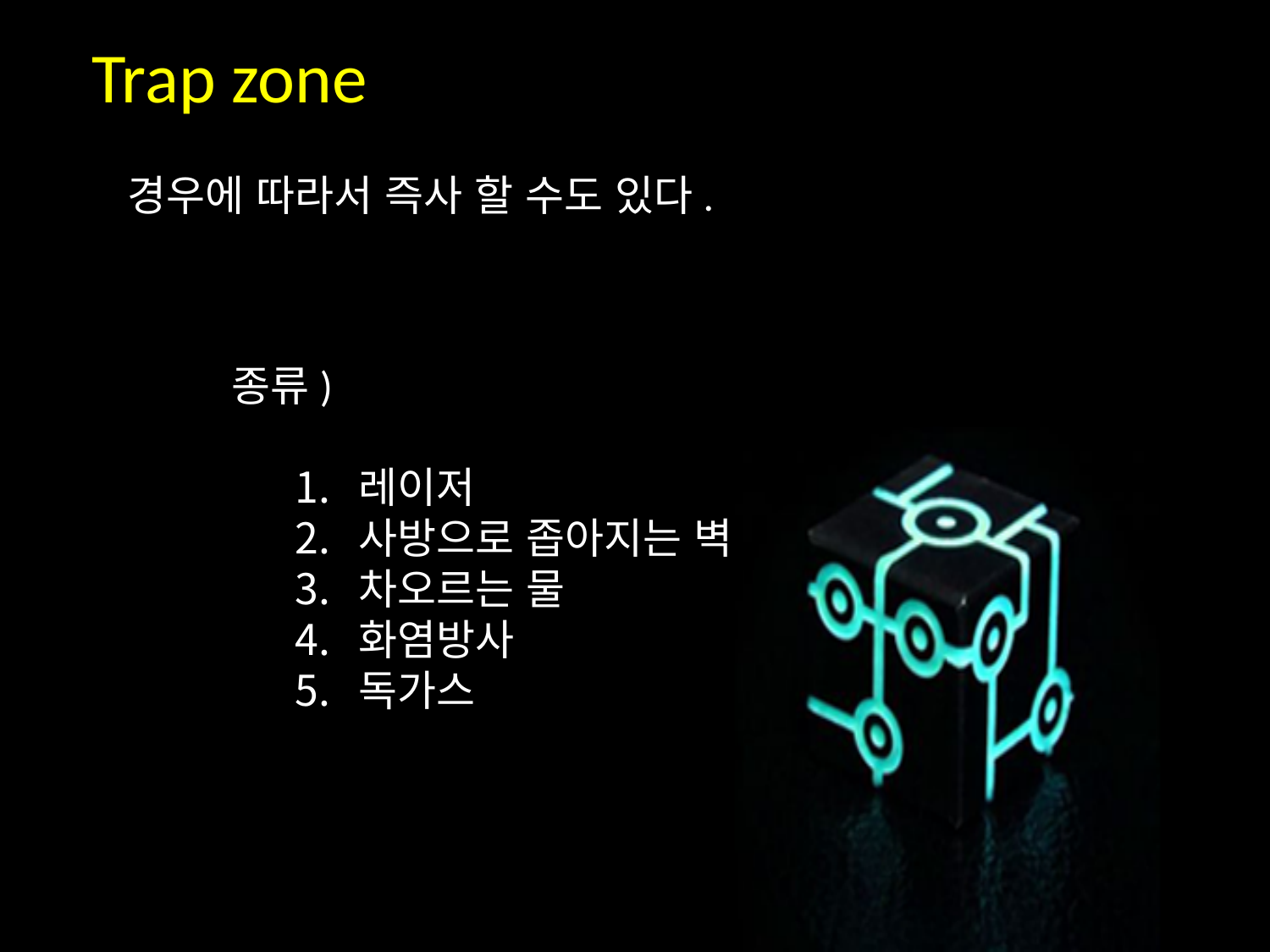

Trap zone
경우에 따라서 즉사 할 수도 있다.
종류)

레이저
사방으로 좁아지는 벽
차오르는 물
화염방사
독가스